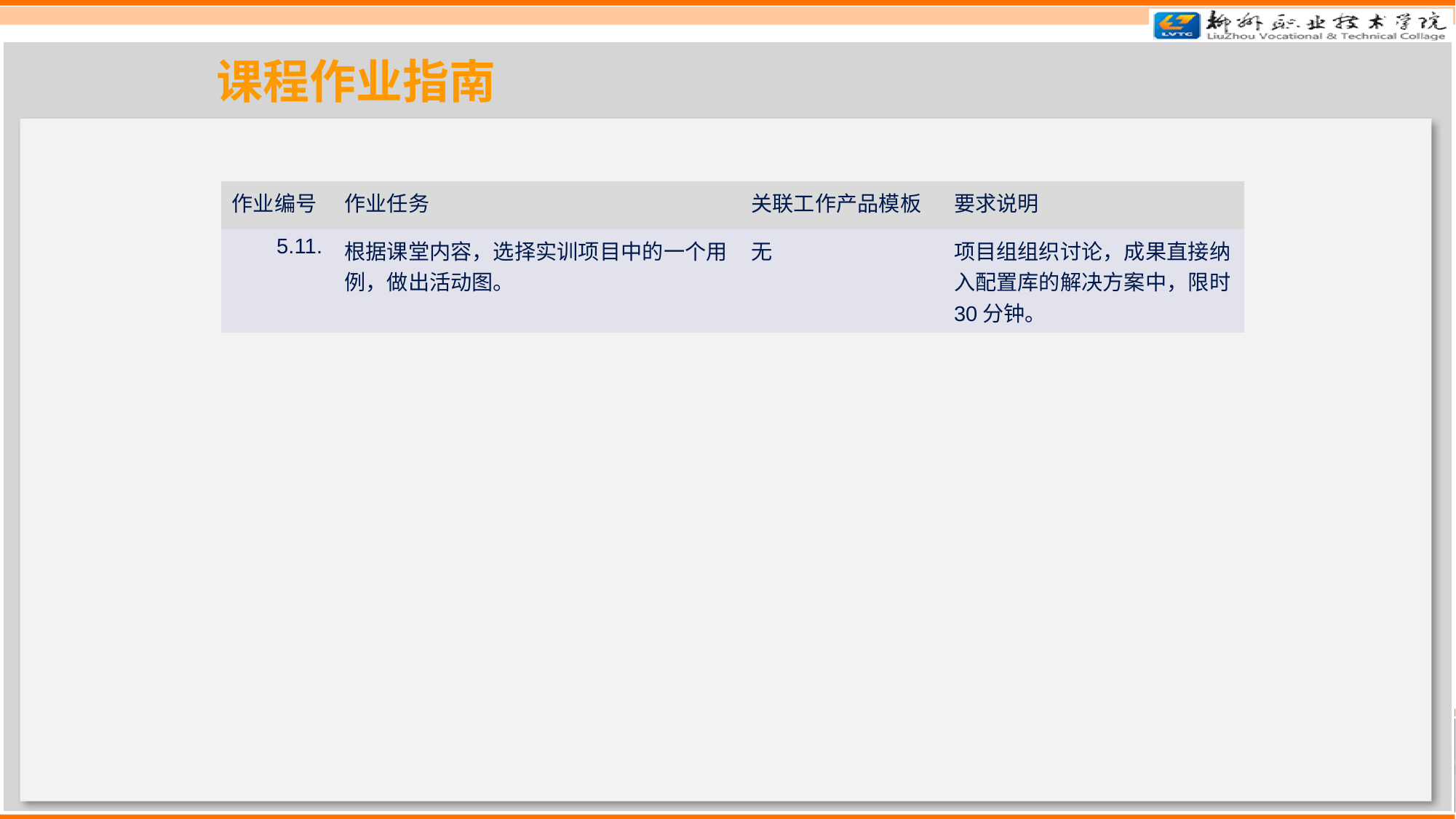

课程作业指南
| 作业编号 | 作业任务 | 关联工作产品模板 | 要求说明 |
| --- | --- | --- | --- |
| 5.11. | 根据课堂内容，选择实训项目中的一个用例，做出活动图。 | 无 | 项目组组织讨论，成果直接纳入配置库的解决方案中，限时30分钟。 |